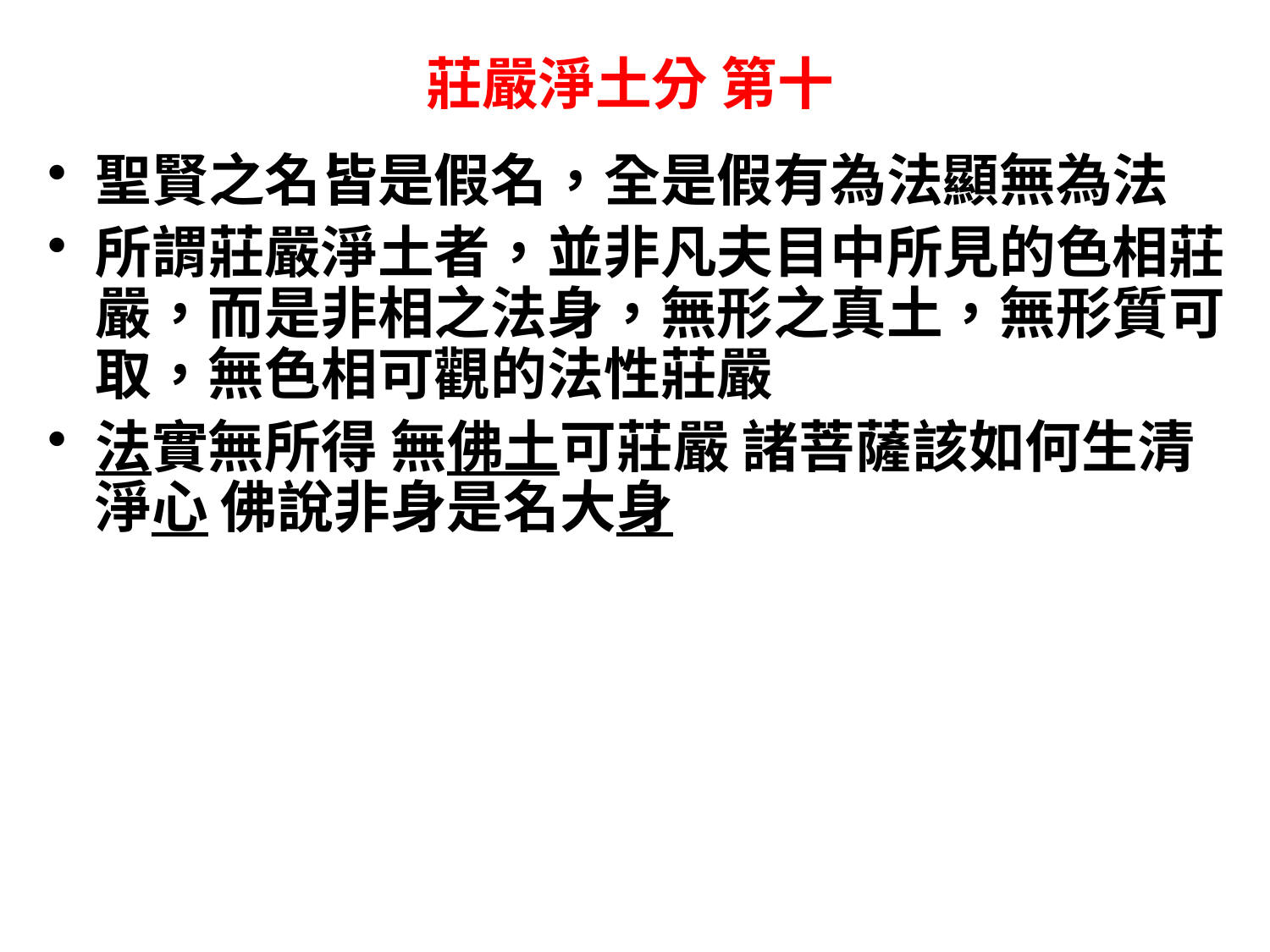

# 莊嚴淨土分 第十
聖賢之名皆是假名，全是假有為法顯無為法
所謂莊嚴淨土者，並非凡夫目中所見的色相莊嚴，而是非相之法身，無形之真土，無形質可取，無色相可觀的法性莊嚴
法實無所得 無佛土可莊嚴 諸菩薩該如何生清淨心 佛說非身是名大身